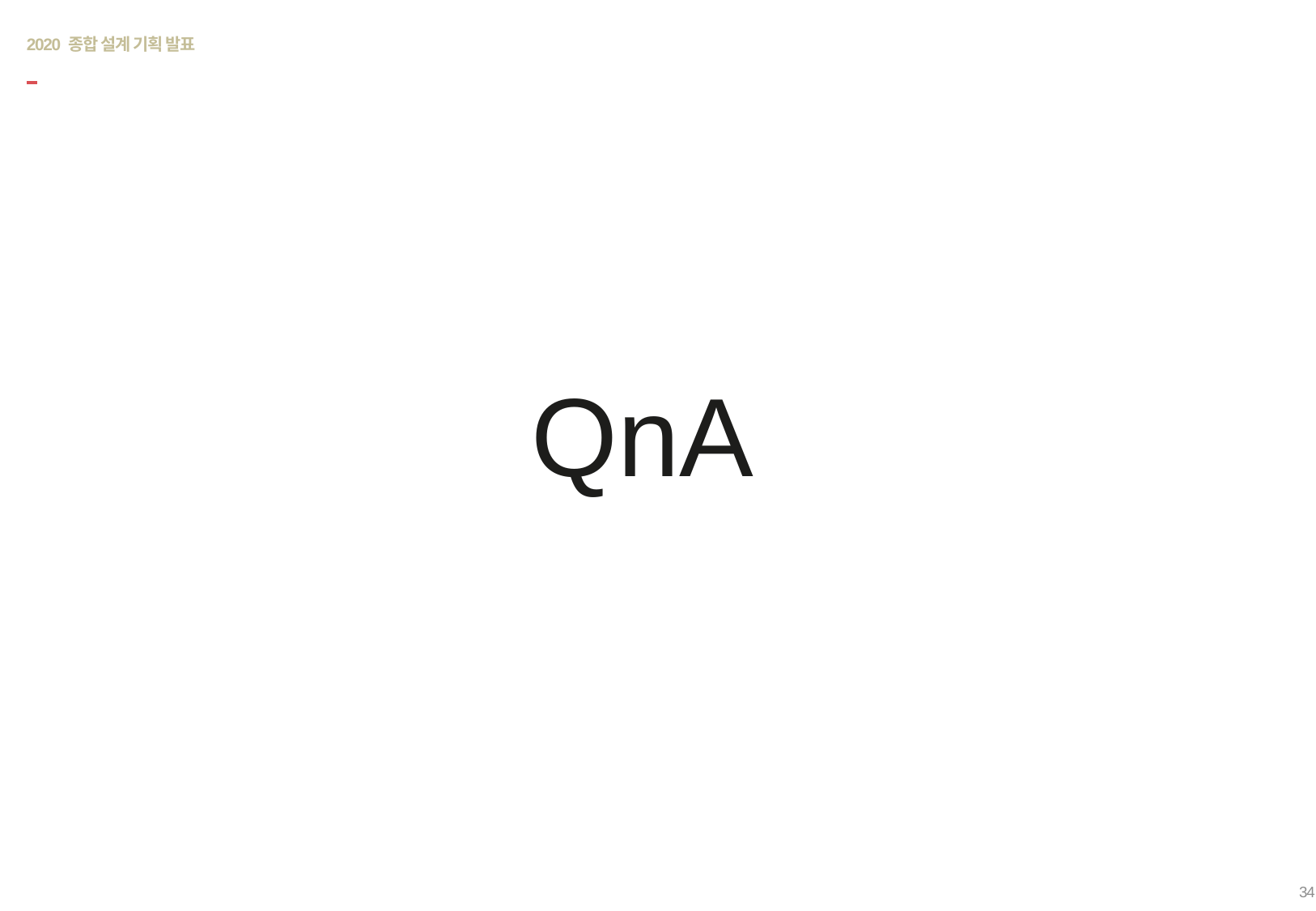

# 2020 종합 설계 기획 발표
QnA
34